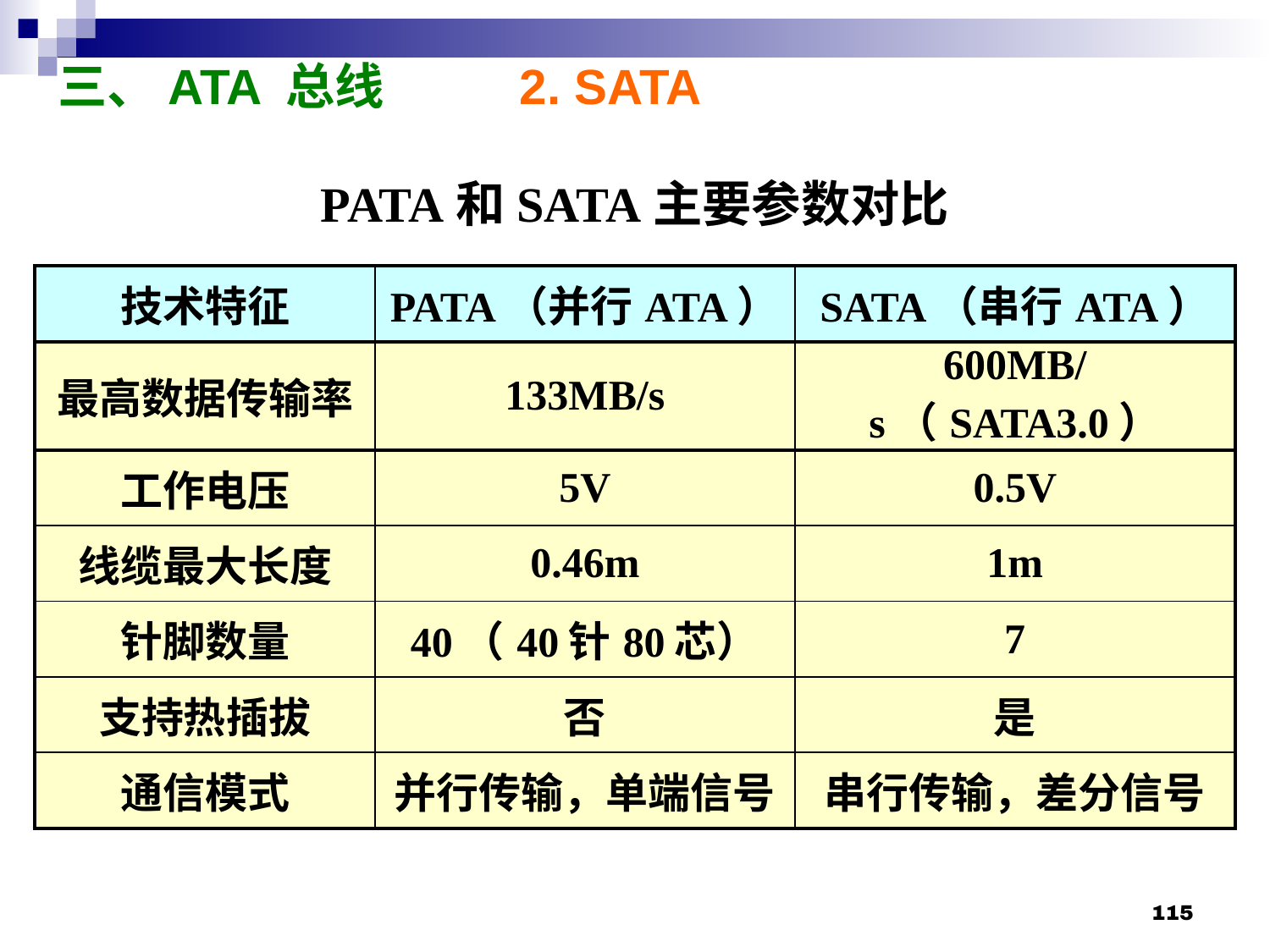

# 三、ATA 总线           2. SATA
PATA和SATA主要参数对比
| 技术特征 | PATA（并行ATA） | SATA（串行ATA） |
| --- | --- | --- |
| 最高数据传输率 | 133MB/s | 600MB/s（SATA3.0） |
| 工作电压 | 5V | 0.5V |
| 线缆最大长度 | 0.46m | 1m |
| 针脚数量 | 40（40针80芯） | 7 |
| 支持热插拔 | 否 | 是 |
| 通信模式 | 并行传输，单端信号 | 串行传输，差分信号 |
115